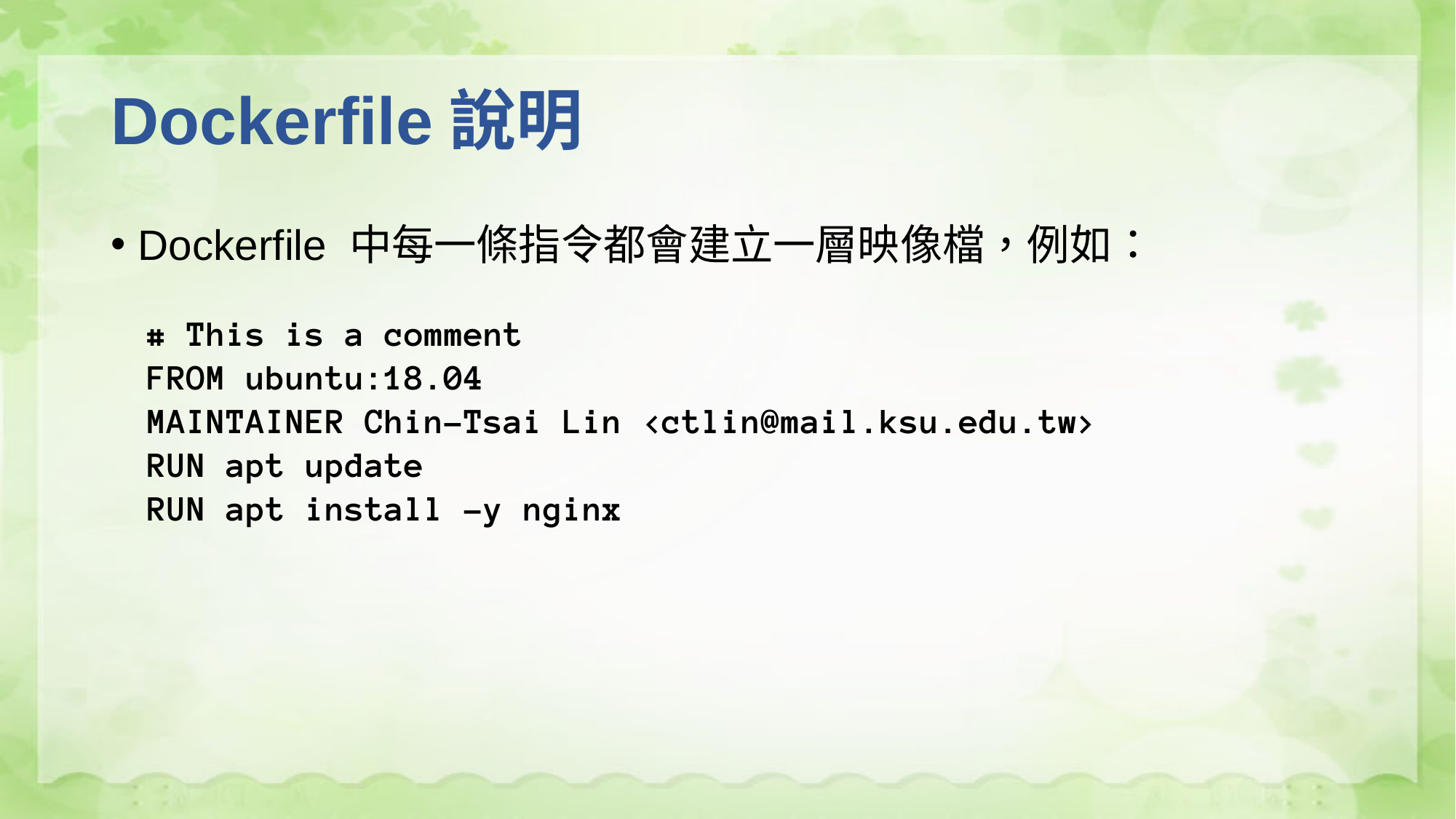

# Dockerfile說明
Dockerfile 中每一條指令都會建立一層映像檔，例如：

# This is a comment
FROM ubuntu:18.04
MAINTAINER Chin-Tsai Lin <ctlin@mail.ksu.edu.tw>
RUN apt update
RUN apt install –y nginx